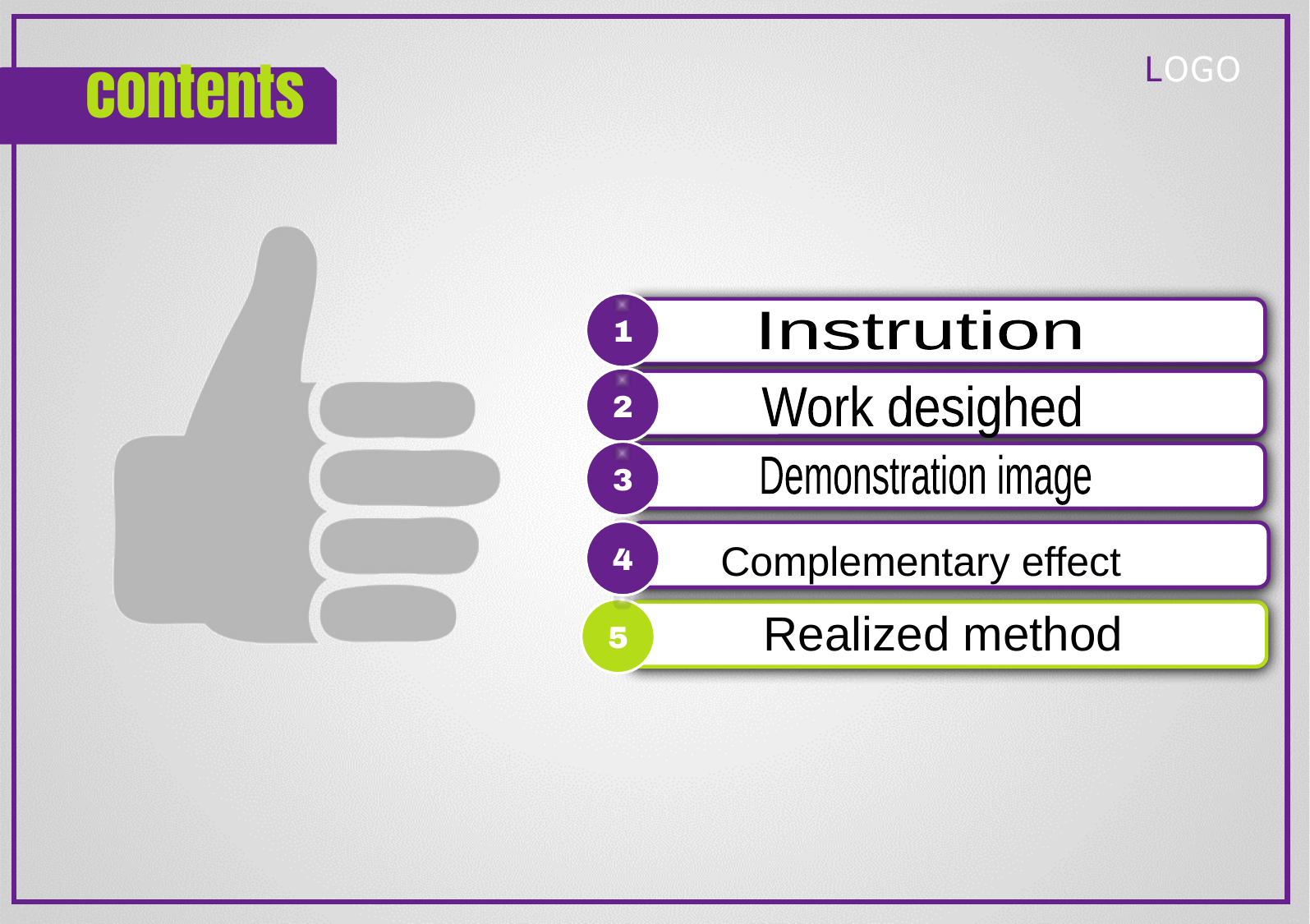

contents

1

내용을 입력하세요

2

3

5

Instrution
Work desighed
Demonstration image
4
Complementary effect
Realized method